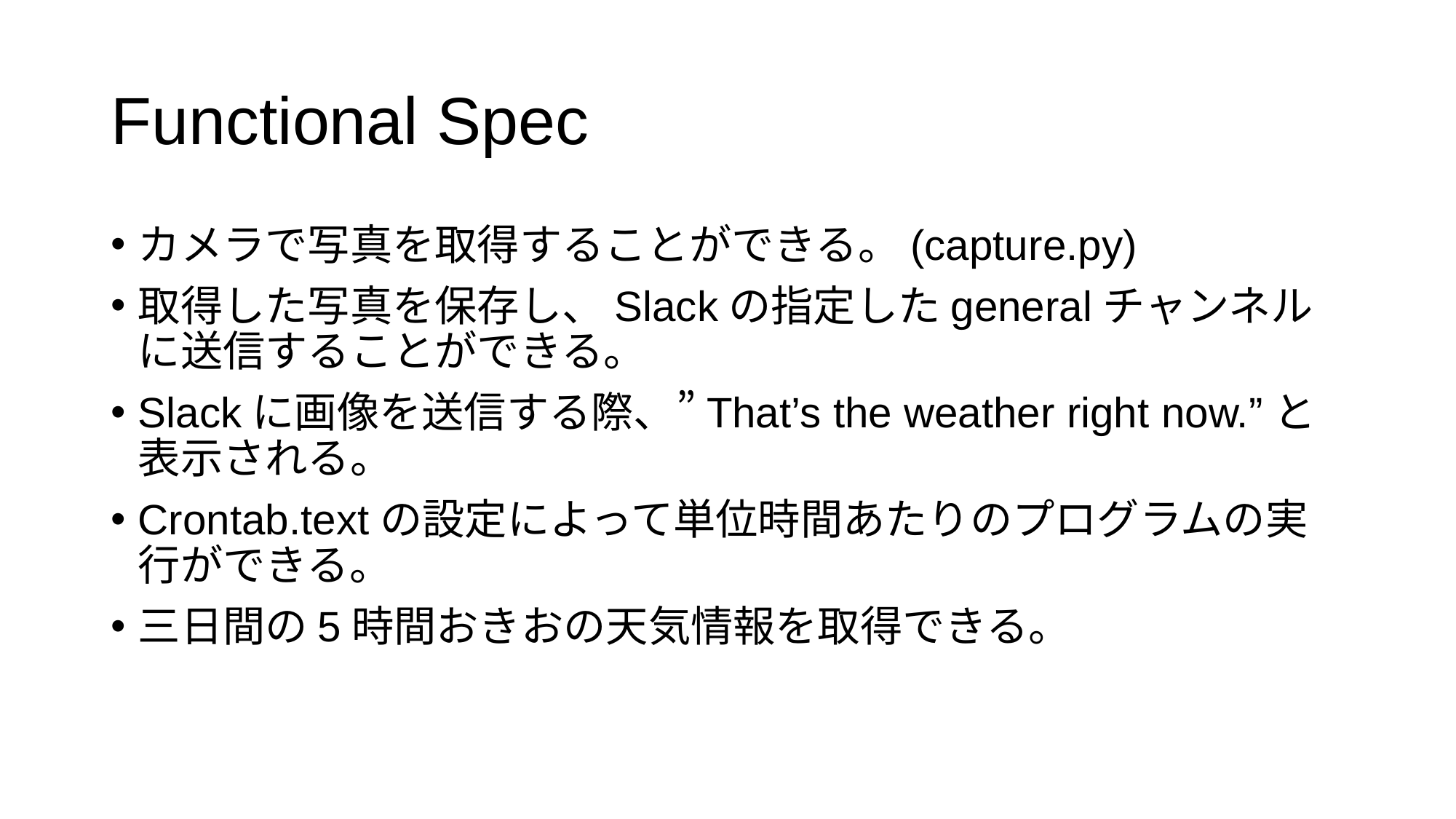

# Functional Spec
カメラで写真を取得することができる。(capture.py)
取得した写真を保存し、Slackの指定したgeneralチャンネルに送信することができる。
Slackに画像を送信する際、”That’s the weather right now.”と表示される。
Crontab.textの設定によって単位時間あたりのプログラムの実行ができる。
三日間の5時間おきおの天気情報を取得できる。